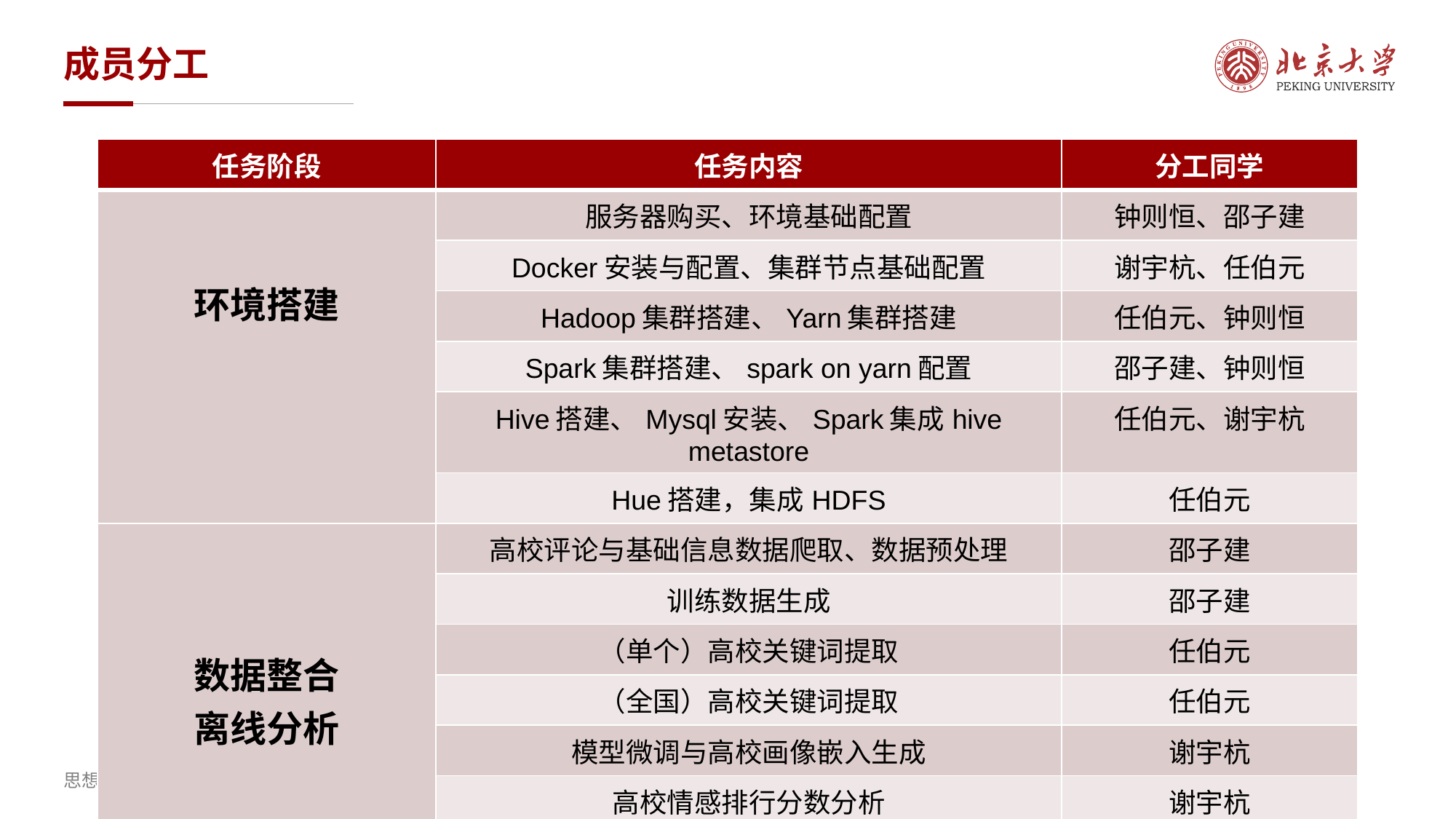

# 成员分工
| 任务阶段 | 任务内容 | 分工同学 |
| --- | --- | --- |
| 环境搭建 | 服务器购买、环境基础配置 | 钟则恒、邵子建 |
|  | Docker安装与配置、集群节点基础配置 | 谢宇杭、任伯元 |
|  | Hadoop集群搭建、Yarn集群搭建 | 任伯元、钟则恒 |
|  | Spark集群搭建、spark on yarn配置 | 邵子建、钟则恒 |
|  | Hive搭建、Mysql安装、Spark集成hive metastore | 任伯元、谢宇杭 |
|  | Hue搭建，集成HDFS | 任伯元 |
| 数据整合 离线分析 | 高校评论与基础信息数据爬取、数据预处理 | 邵子建 |
|  | 训练数据生成 | 邵子建 |
|  | （单个）高校关键词提取 | 任伯元 |
|  | （全国）高校关键词提取 | 任伯元 |
|  | 模型微调与高校画像嵌入生成 | 谢宇杭 |
|  | 高校情感排行分数分析 | 谢宇杭 |
|  | 高校全国分布分析 | 钟则恒 |